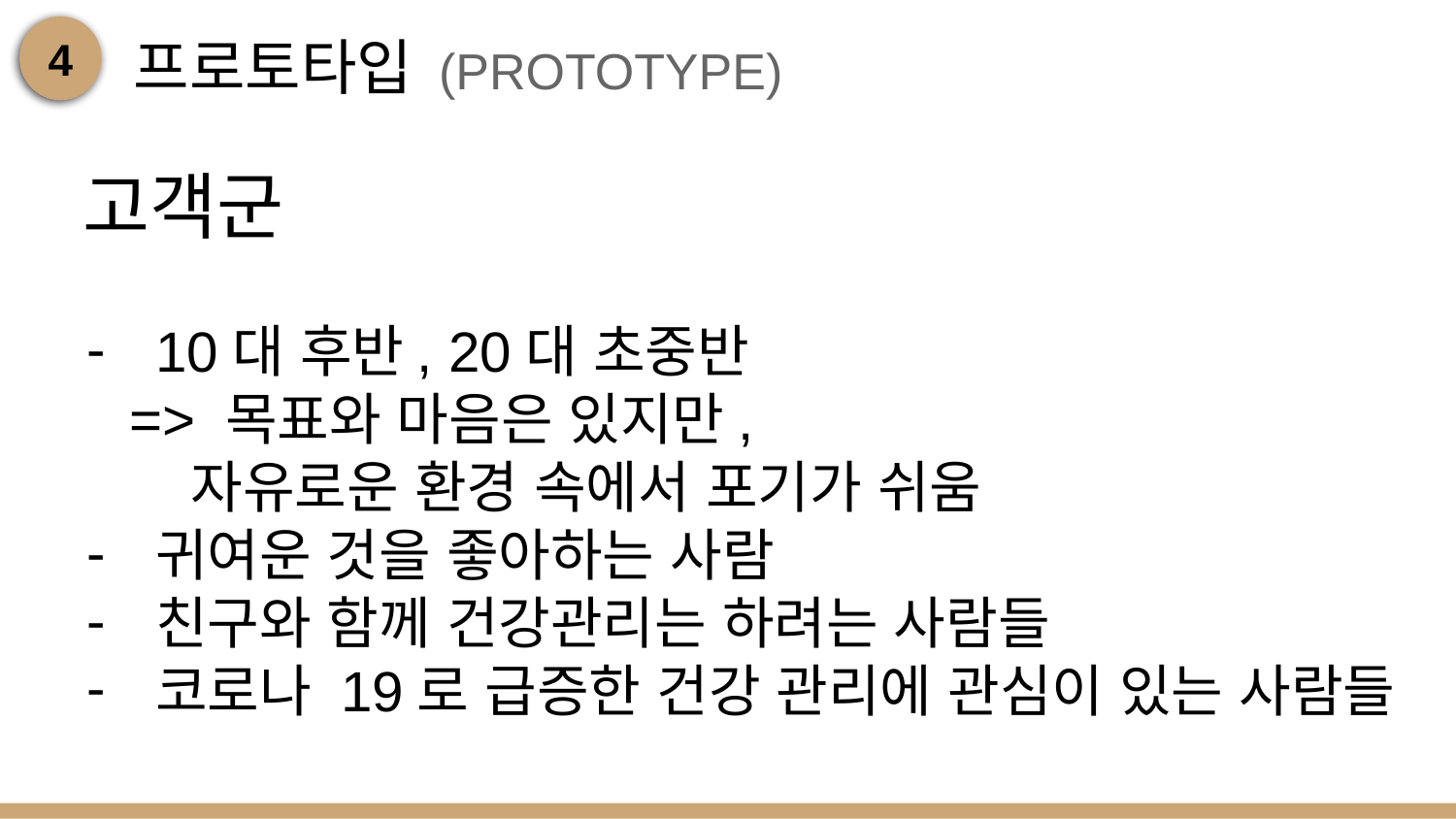

프로토타입 (PROTOTYPE)
4
고객군

10대 후반, 20대 초중반
   => 목표와 마음은 있지만,
      자유로운 환경 속에서 포기가 쉬움
귀여운 것을 좋아하는 사람
친구와 함께 건강관리는 하려는 사람들
코로나 19로 급증한 건강 관리에 관심이 있는 사람들